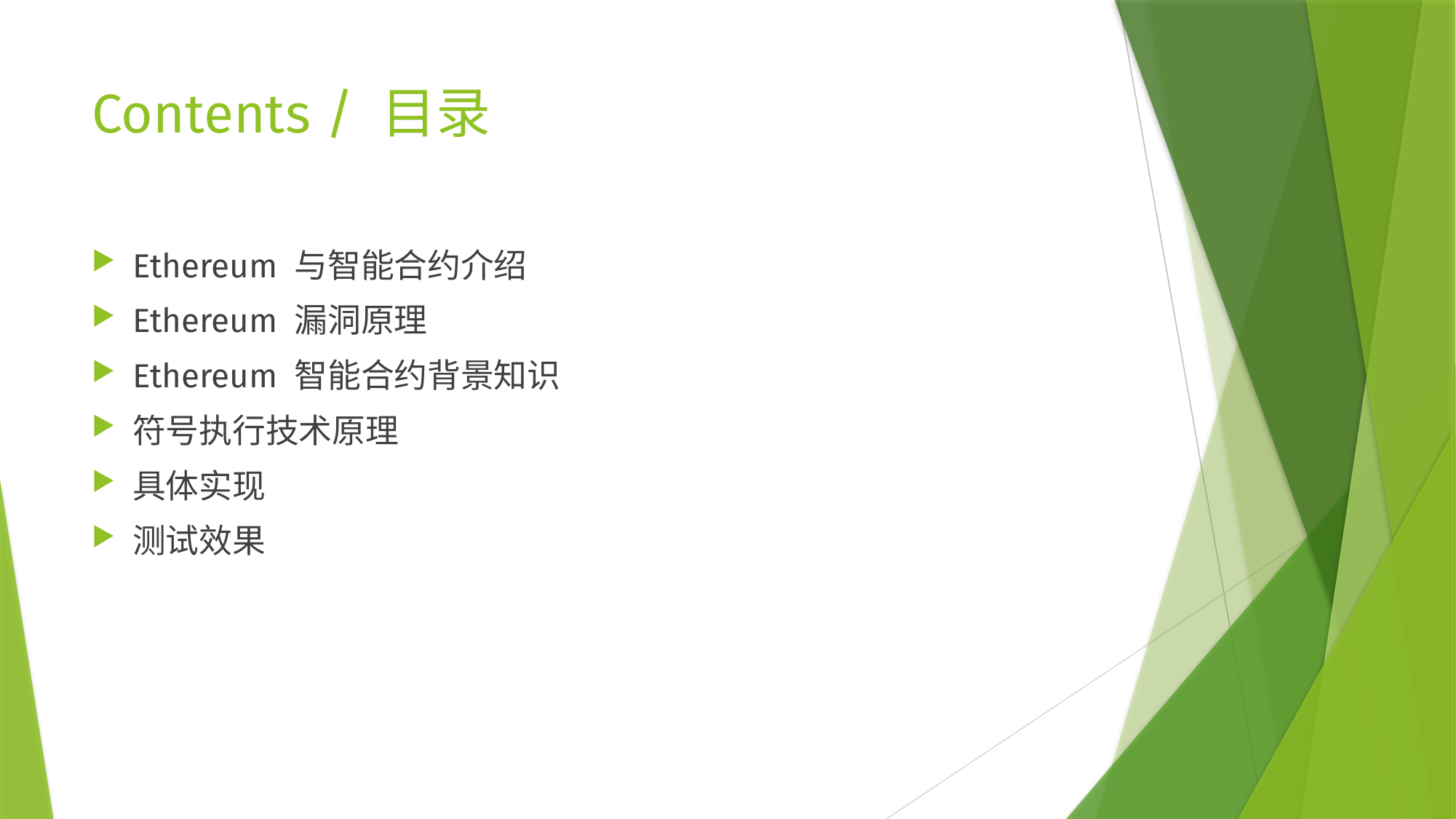

# Contents / 目录

Ethereum 与智能合约介绍
Ethereum 漏洞原理
Ethereum 智能合约背景知识
符号执行技术原理
具体实现
测试效果